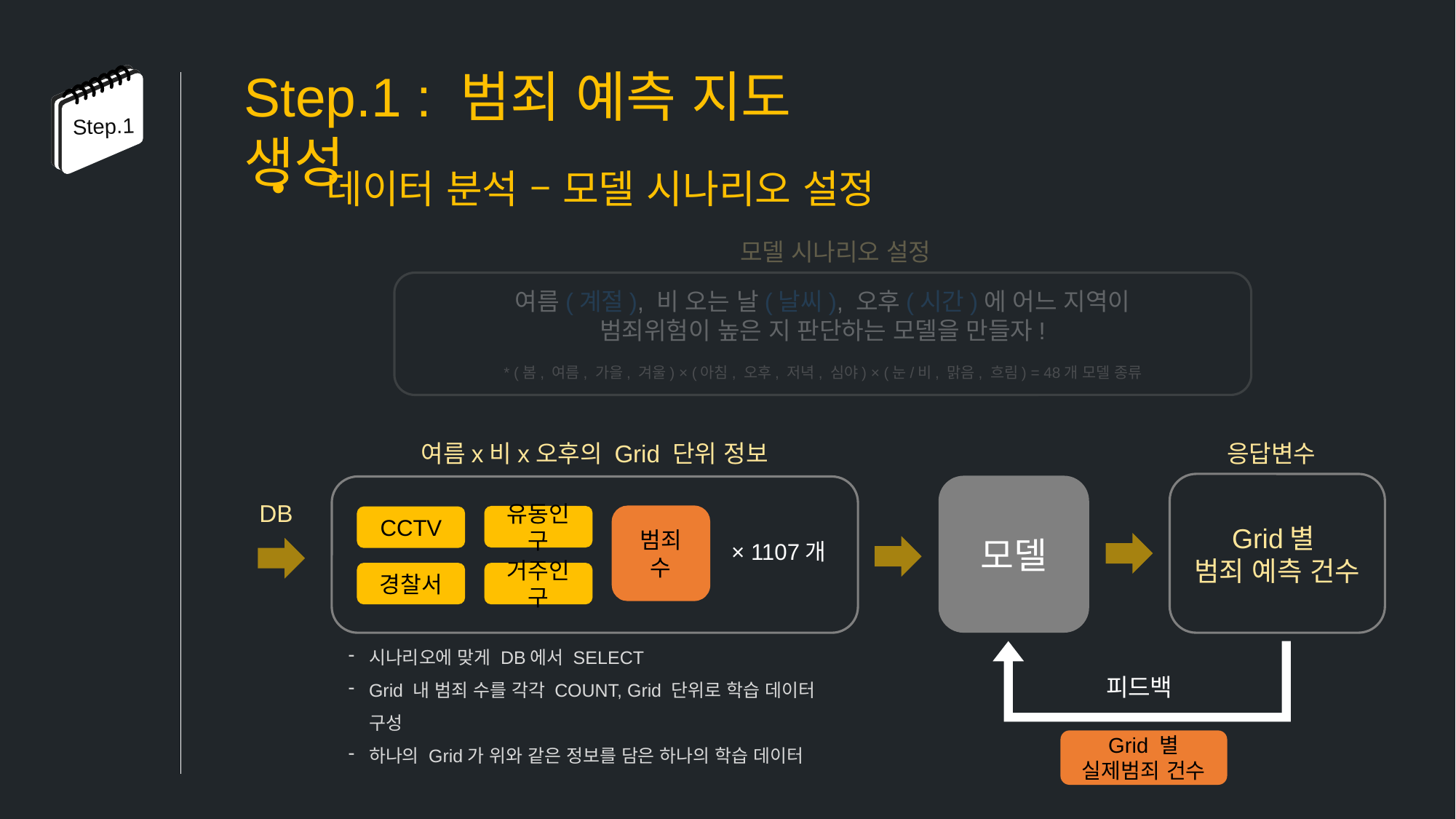

Step.1 : 범죄 예측 지도 생성

Step.1
데이터 분석 – 모델 시나리오 설정

여름x비x오후의 Grid 단위 정보

범죄 수
유동인구
CCTV
× 1107개
경찰서
거주인구
응답변수

모델
DB

Grid별
범죄 예측 건수

시나리오에 맞게 DB에서 SELECT
Grid 내 범죄 수를 각각 COUNT, Grid 단위로 학습 데이터 구성
하나의 Grid가 위와 같은 정보를 담은 하나의 학습 데이터

피드백
Grid 별
실제범죄 건수
모델 시나리오 설정
여름(계절), 비 오는 날(날씨), 오후(시간)에 어느 지역이
범죄위험이 높은 지 판단하는 모델을 만들자!

* (봄, 여름, 가을, 겨울) × (아침, 오후, 저녁, 심야) × (눈/비, 맑음, 흐림) = 48개 모델 종류